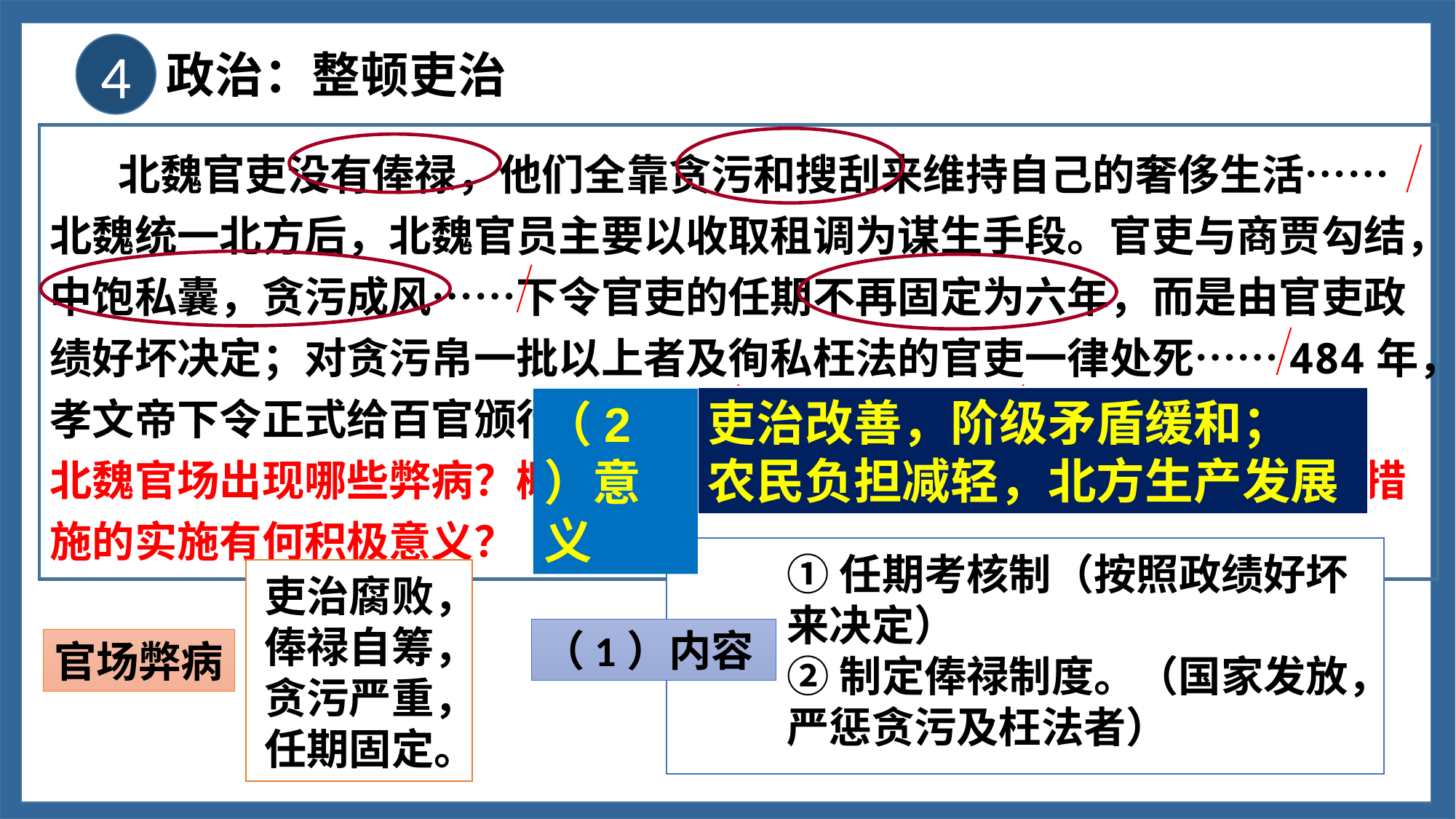

4
政治：整顿吏治
      北魏官吏没有俸禄，他们全靠贪污和搜刮来维持自己的奢侈生活……北魏统一北方后，北魏官员主要以收取租调为谋生手段。官吏与商贾勾结，中饱私囊，贪污成风……下令官吏的任期不再固定为六年，而是由官吏政绩好坏决定；对贪污帛一批以上者及徇私枉法的官吏一律处死……484年，孝文帝下令正式给百官颁行俸禄……不许官员自筹。
北魏官场出现哪些弊病？概括孝文帝问解决官场弊端采取的措施？这些措施的实施有何积极意义？

吏治改善，阶级矛盾缓和；
农民负担减轻，北方生产发展
（2）意义

孝文帝改革
①任期考核制（按照政绩好坏来决定）
②制定俸禄制度。（国家发放，严惩贪污及枉法者）

吏治腐败，
俸禄自筹，
贪污严重，
任期固定。
官场弊病
（1）内容